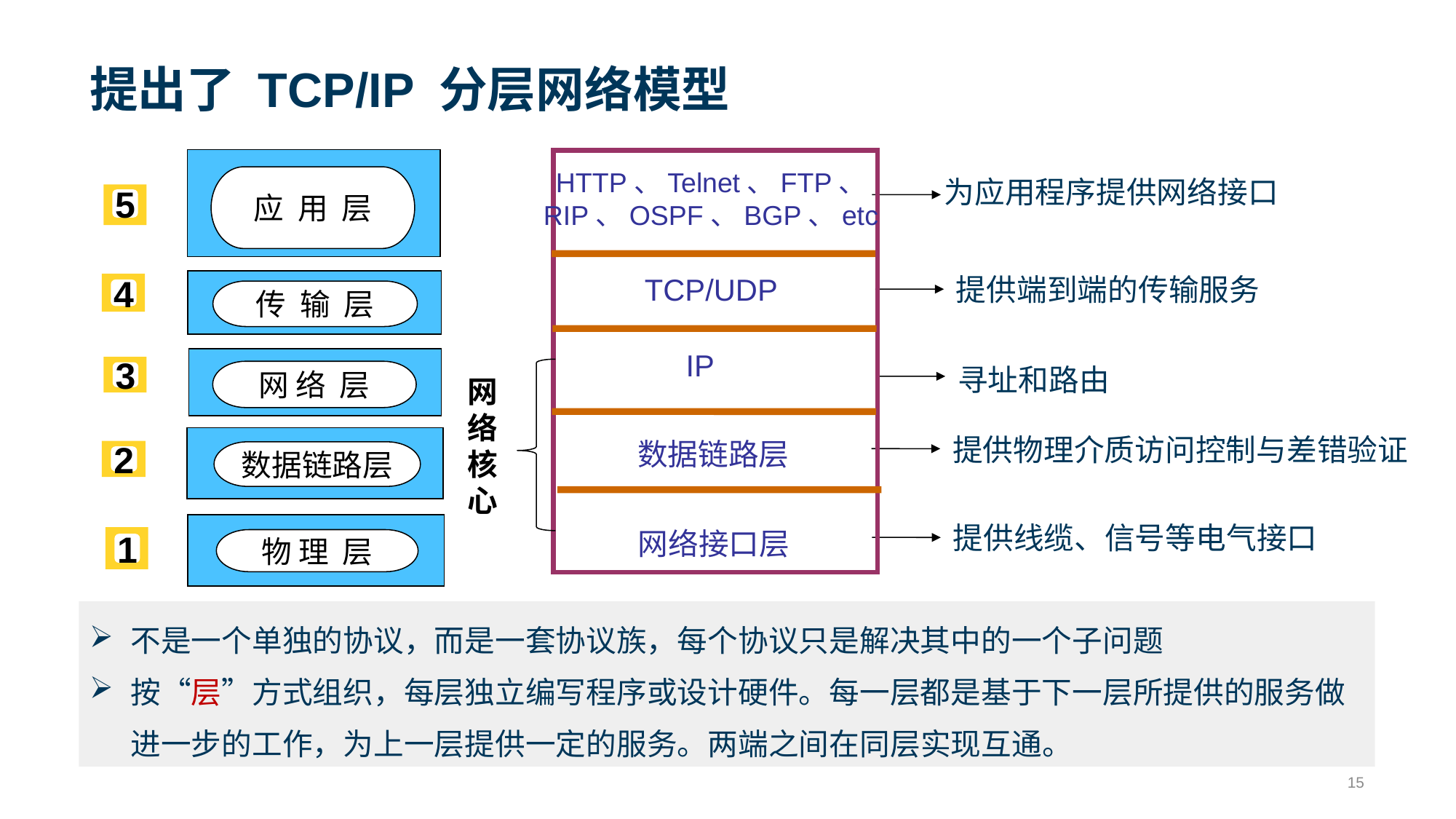

# 提出了 TCP/IP 分层网络模型

HTTP、Telnet、FTP、
RIP、OSPF、BGP、etc
应  用  层
为应用程序提供网络接口

5

TCP/UDP
提供端到端的传输服务

4

传  输  层

IP

寻址和路由

3

网 络  层
网络核心

提供物理介质访问控制与差错验证

数据链路层

2
数据链路层

提供线缆、信号等电气接口

网络接口层

1
物 理  层

不是一个单独的协议，而是一套协议族，每个协议只是解决其中的一个子问题
按“层”方式组织，每层独立编写程序或设计硬件。每一层都是基于下一层所提供的服务做进一步的工作，为上一层提供一定的服务。两端之间在同层实现互通。
15